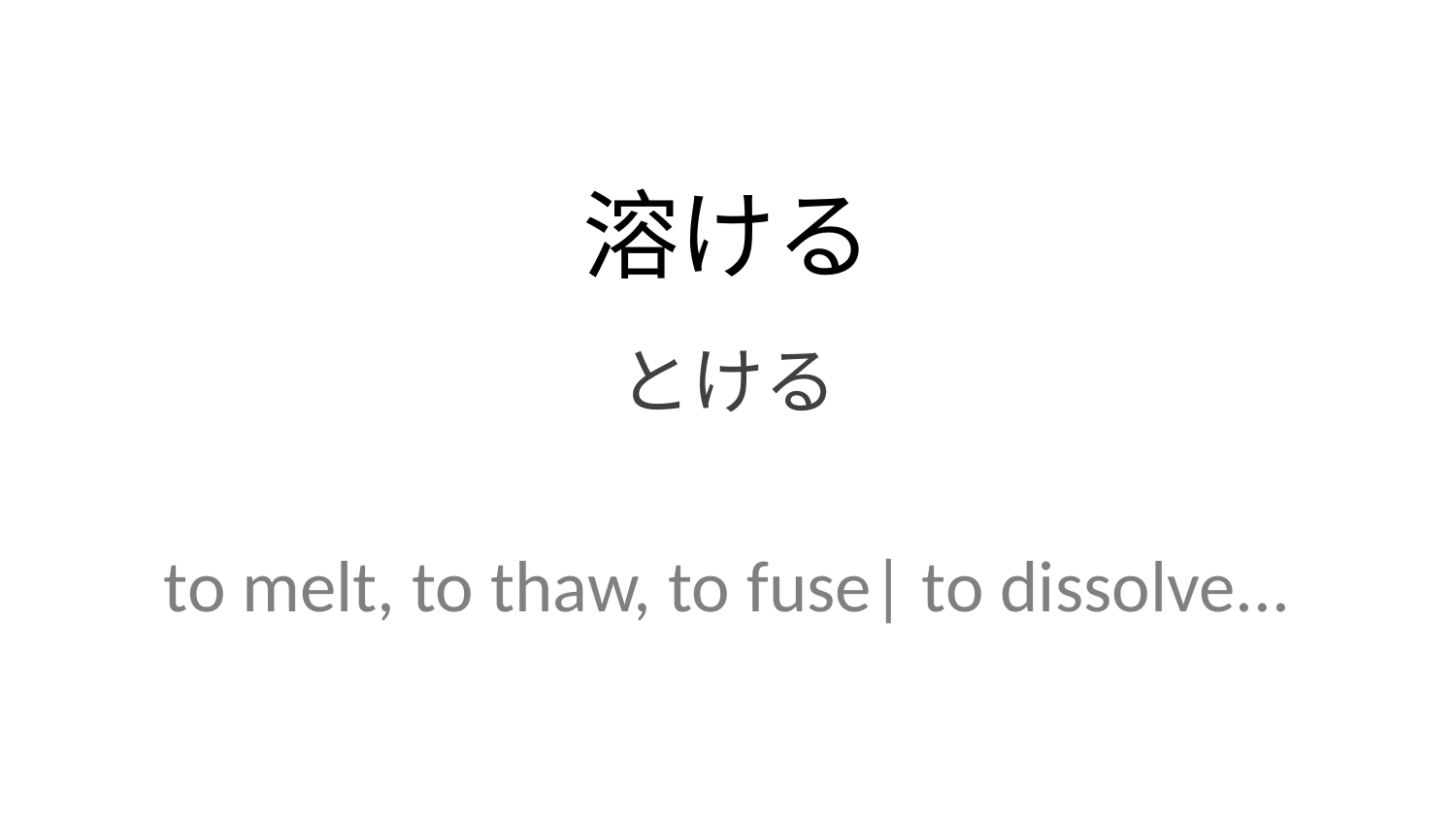

溶ける

とける
to melt, to thaw, to fuse| to dissolve...